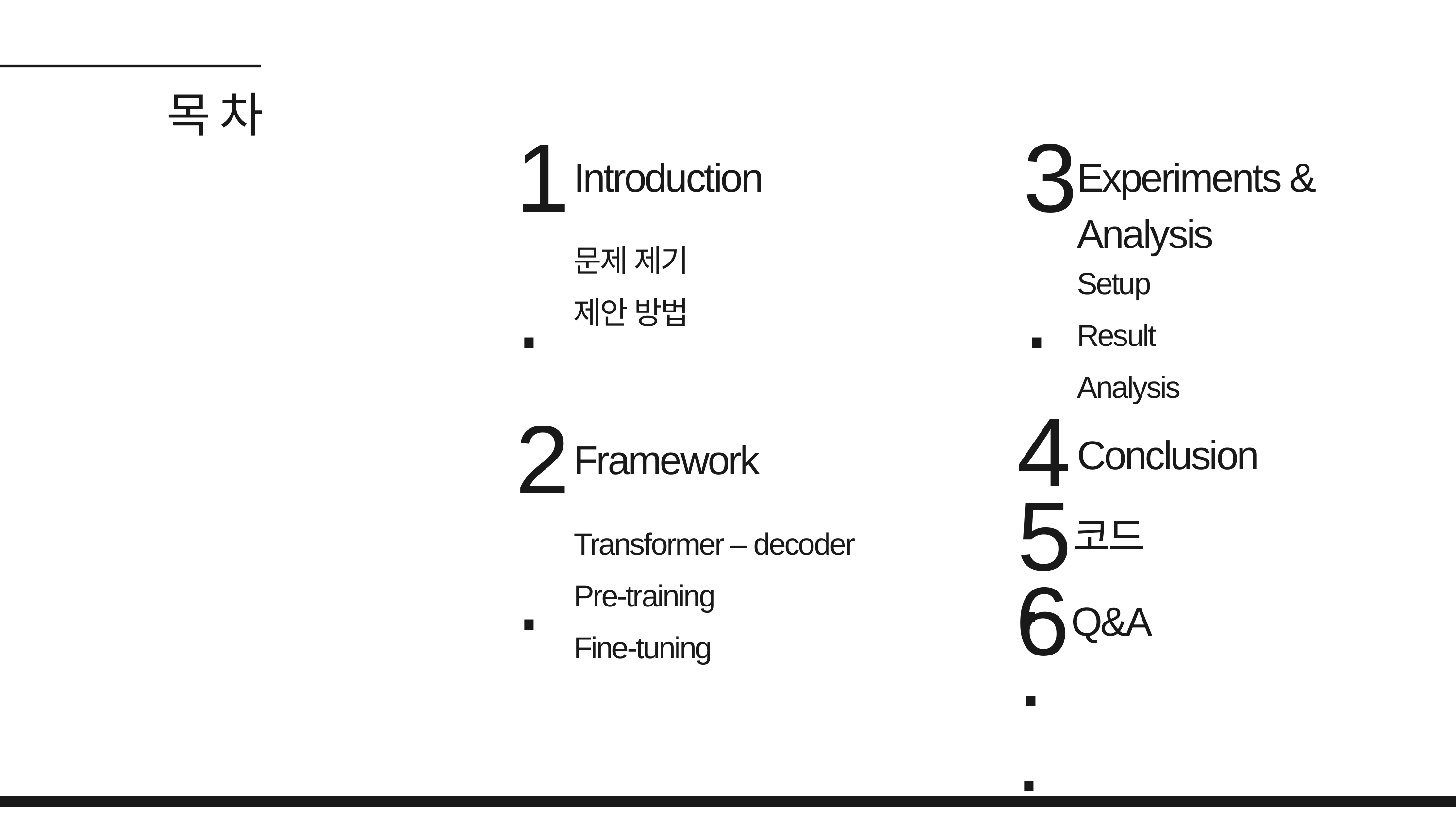

목 차
1.
3.
Introduction
Experiments & Analysis
문제 제기
제안 방법
Setup
Result
Analysis
4.
2.
Conclusion
Framework
5.
코드
Transformer – decoder
Pre-training
Fine-tuning
6.
Q&A